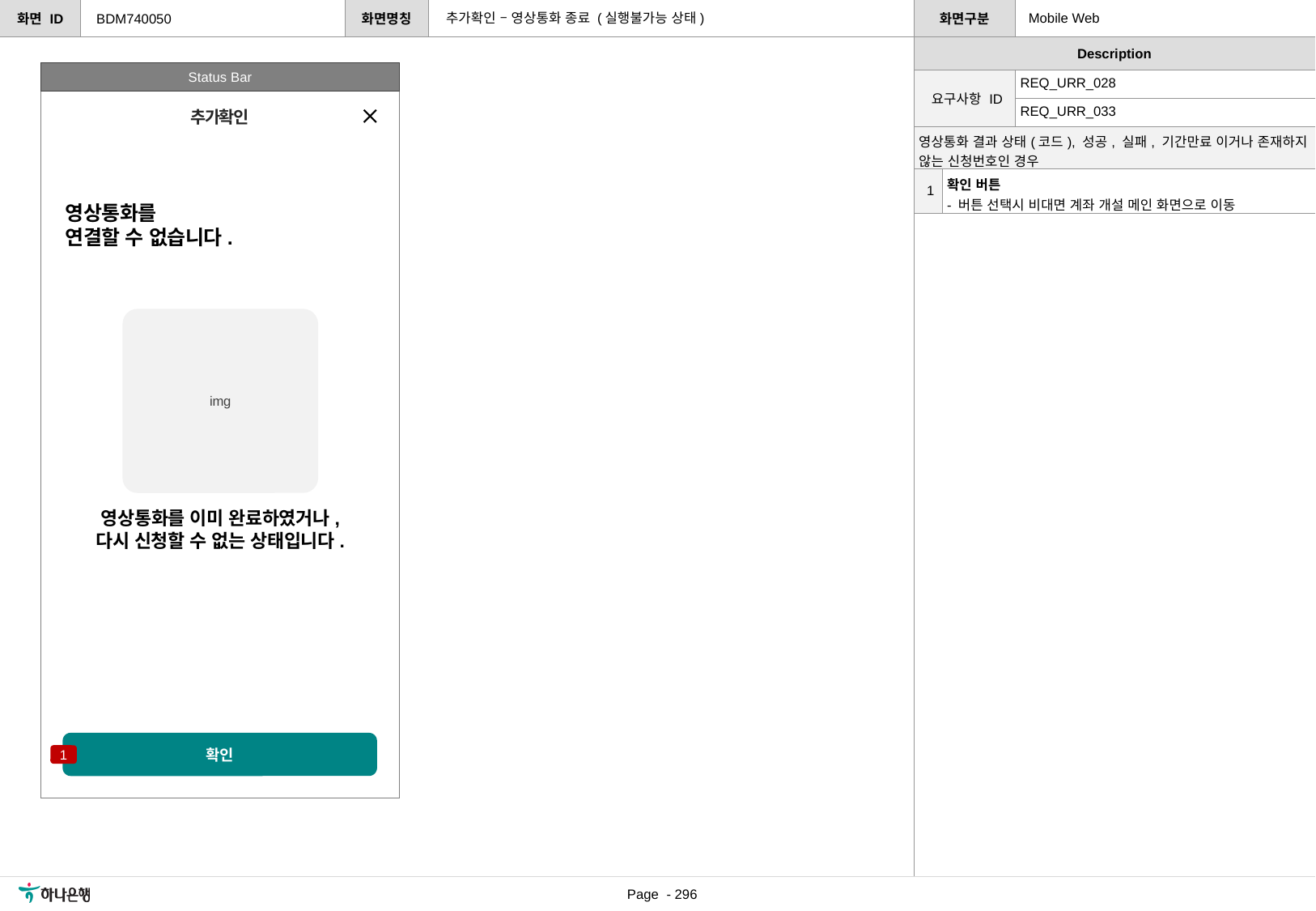

추가확인 – 영상통화 종료 (실행불가능 상태)
Mobile Web
BDM740050
Status Bar

| 요구사항 ID | REQ\_URR\_028 |
| --- | --- |
|  | REQ\_URR\_033 |

추가확인
| 영상통화 결과 상태(코드), 성공, 실패, 기간만료 이거나 존재하지 않는 신청번호인 경우 |  |
| --- | --- |
| 1 | 확인 버튼 - 버튼 선택시 비대면 계좌 개설 메인 화면으로 이동 |
영상통화를
연결할 수 없습니다.
img
영상통화를 이미 완료하였거나,
다시 신청할 수 없는 상태입니다.
확인
1